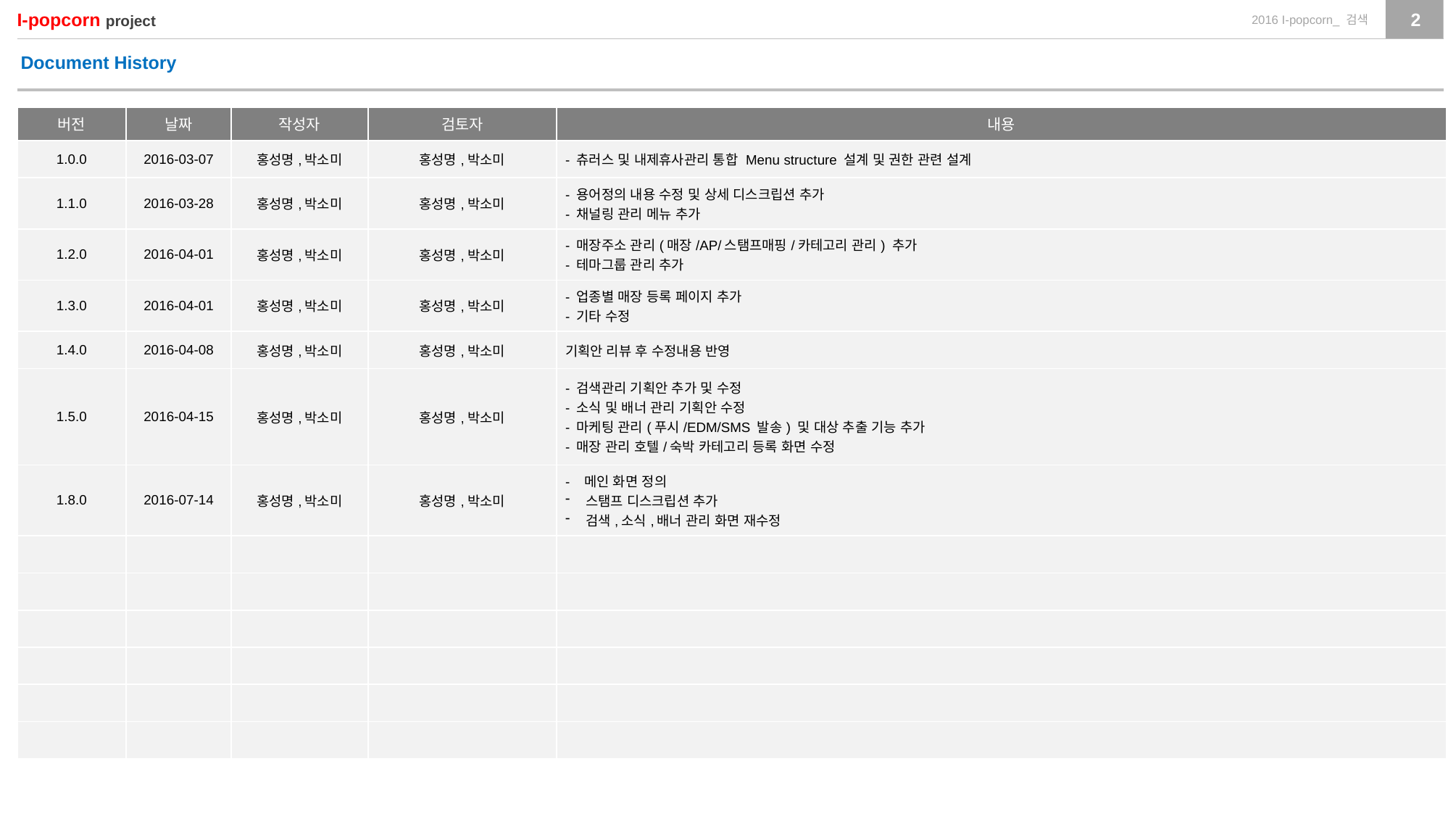

Document History
| 버전 | 날짜 | 작성자 | 검토자 | 내용 |
| --- | --- | --- | --- | --- |
| 1.0.0 | 2016-03-07 | 홍성명,박소미 | 홍성명,박소미 | - 츄러스 및 내제휴사관리 통합 Menu structure 설계 및 권한 관련 설계 |
| 1.1.0 | 2016-03-28 | 홍성명,박소미 | 홍성명,박소미 | - 용어정의 내용 수정 및 상세 디스크립션 추가 - 채널링 관리 메뉴 추가 |
| 1.2.0 | 2016-04-01 | 홍성명,박소미 | 홍성명,박소미 | - 매장주소 관리(매장/AP/스탬프매핑/카테고리 관리) 추가 - 테마그룹 관리 추가 |
| 1.3.0 | 2016-04-01 | 홍성명,박소미 | 홍성명,박소미 | - 업종별 매장 등록 페이지 추가 - 기타 수정 |
| 1.4.0 | 2016-04-08 | 홍성명,박소미 | 홍성명,박소미 | 기획안 리뷰 후 수정내용 반영 |
| 1.5.0 | 2016-04-15 | 홍성명,박소미 | 홍성명,박소미 | - 검색관리 기획안 추가 및 수정 - 소식 및 배너 관리 기획안 수정 - 마케팅 관리(푸시/EDM/SMS 발송) 및 대상 추출 기능 추가 - 매장 관리 호텔/숙박 카테고리 등록 화면 수정 |
| 1.8.0 | 2016-07-14 | 홍성명,박소미 | 홍성명,박소미 | - 메인 화면 정의 스탬프 디스크립션 추가 검색,소식,배너 관리 화면 재수정 |
|  |  |  |  |  |
|  |  |  |  |  |
|  |  |  |  |  |
|  |  |  |  |  |
|  |  |  |  |  |
|  |  |  |  |  |